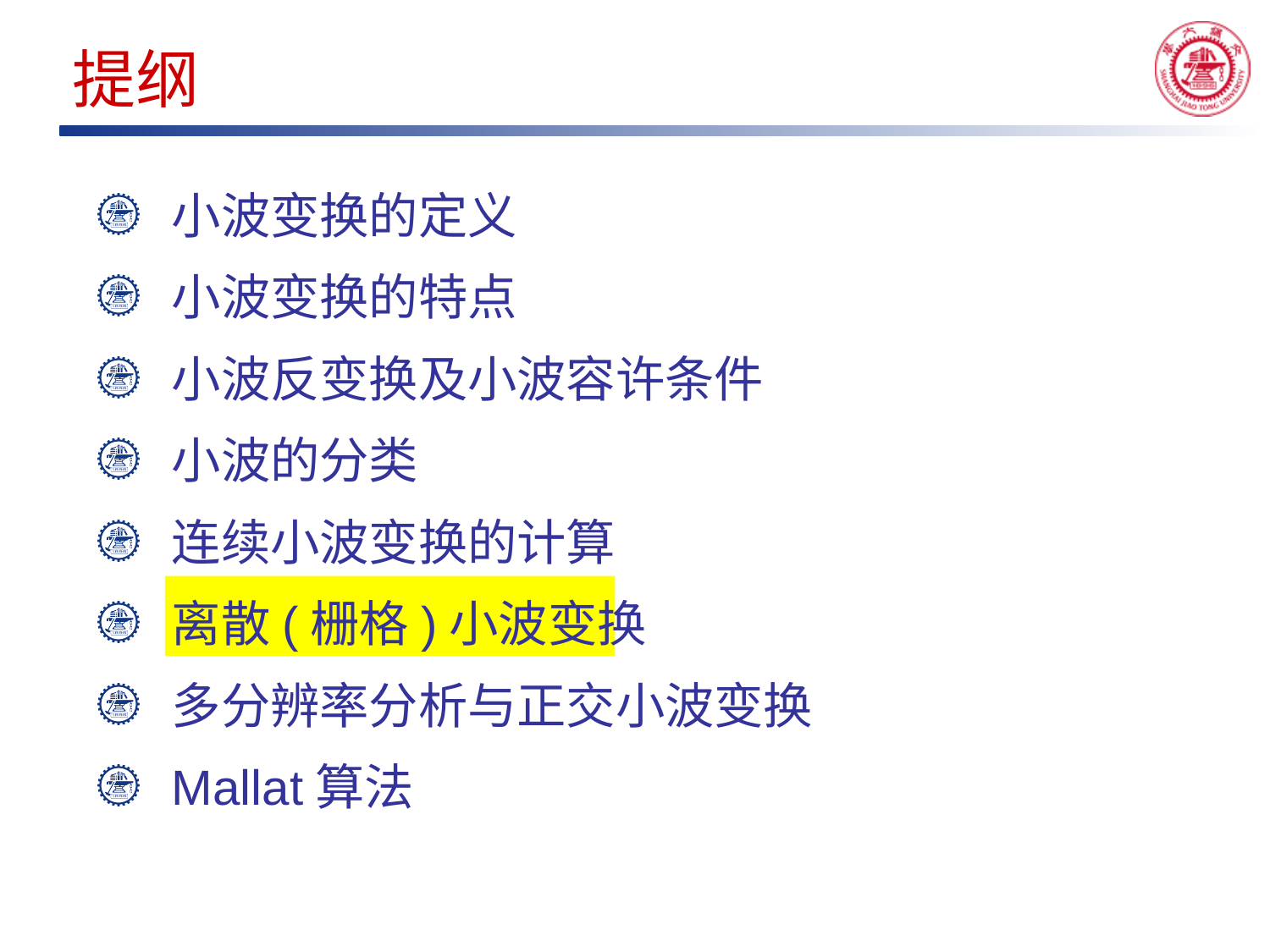

# 提纲
小波变换的定义
小波变换的特点
小波反变换及小波容许条件
小波的分类
连续小波变换的计算
离散(栅格)小波变换
多分辨率分析与正交小波变换
Mallat算法